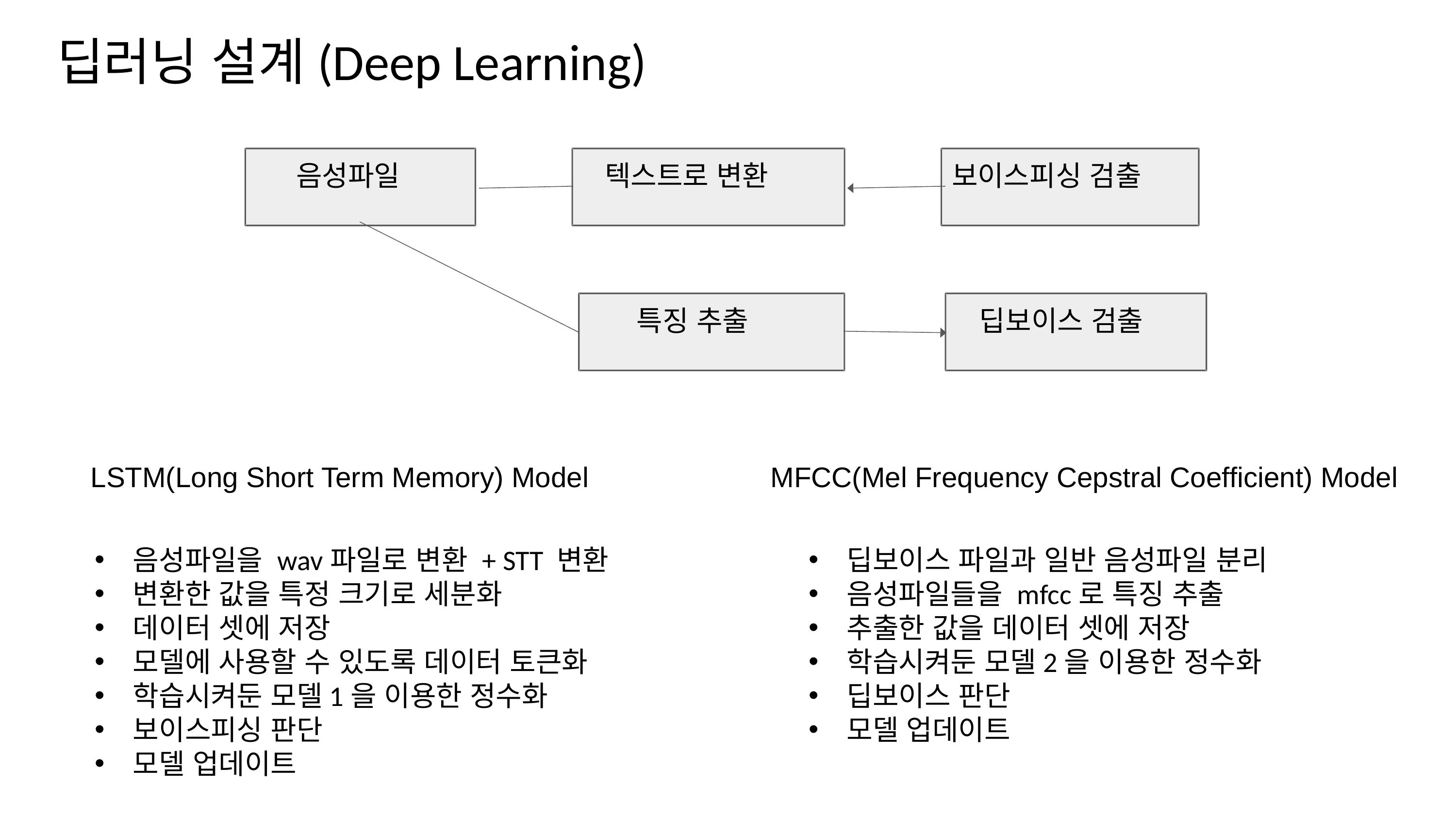

딥러닝 설계(Deep Learning)

음성파일
텍스트로 변환
보이스피싱 검출

특징 추출
딥보이스 검출

LSTM(Long Short Term Memory) Model
MFCC(Mel Frequency Cepstral Coefficient) Model
음성파일을 wav파일로 변환 + STT 변환
변환한 값을 특정 크기로 세분화
데이터 셋에 저장
모델에 사용할 수 있도록 데이터 토큰화
학습시켜둔 모델1을 이용한 정수화
보이스피싱 판단
모델 업데이트
딥보이스 파일과 일반 음성파일 분리
음성파일들을 mfcc로 특징 추출
추출한 값을 데이터 셋에 저장
학습시켜둔 모델2을 이용한 정수화
딥보이스 판단
모델 업데이트